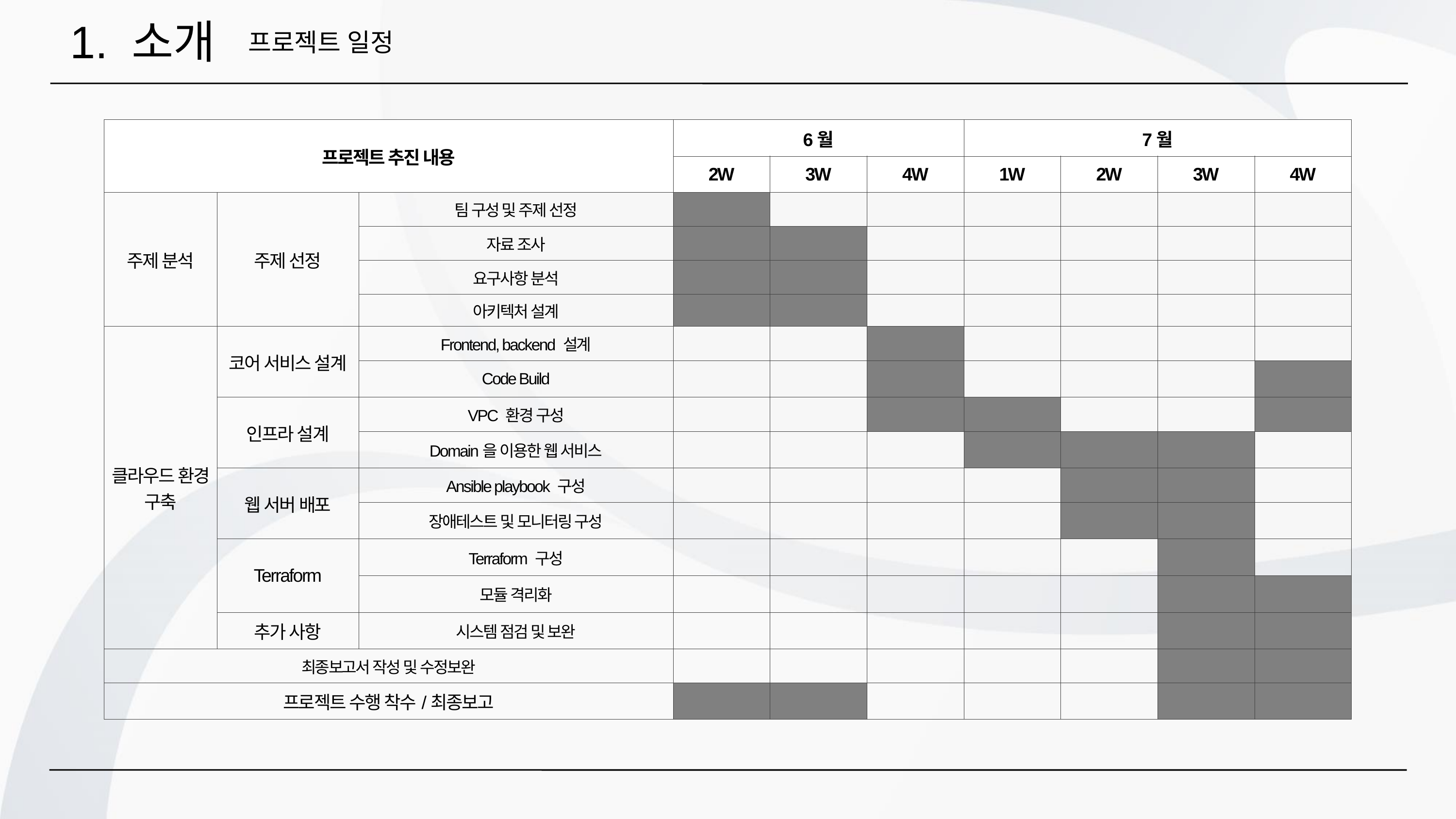

1. 소개
프로젝트 일정
| 프로젝트 추진 내용 |  |  | 6월 |  |  | 7월 |  |  |  |
| --- | --- | --- | --- | --- | --- | --- | --- | --- | --- |
|  |  |  | 2W | 3W | 4W | 1W | 2W | 3W | 4W |
| 주제 분석 | 주제 선정 | 팀 구성 및 주제 선정 |  |  |  |  |  |  |  |
|  |  | 자료 조사 |  |  |  |  |  |  |  |
|  |  | 요구사항 분석 |  |  |  |  |  |  |  |
|  |  | 아키텍처 설계 |  |  |  |  |  |  |  |
| 클라우드 환경 구축 | 코어 서비스 설계 | Frontend, backend 설계 |  |  |  |  |  |  |  |
|  |  | Code Build |  |  |  |  |  |  |  |
|  | 인프라 설계 | VPC 환경 구성 |  |  |  |  |  |  |  |
|  |  | Domain을 이용한 웹 서비스 |  |  |  |  |  |  |  |
|  | 웹 서버 배포 | Ansible playbook 구성 |  |  |  |  |  |  |  |
|  |  | 장애테스트 및 모니터링 구성 |  |  |  |  |  |  |  |
|  | Terraform | Terraform 구성 |  |  |  |  |  |  |  |
|  |  | 모듈 격리화 |  |  |  |  |  |  |  |
|  | 추가 사항 | 시스템 점검 및 보완 |  |  |  |  |  |  |  |
| 최종보고서 작성 및 수정보완 |  |  |  |  |  |  |  |  |  |
| 프로젝트 수행 착수/최종보고 |  |  |  |  |  |  |  |  |  |